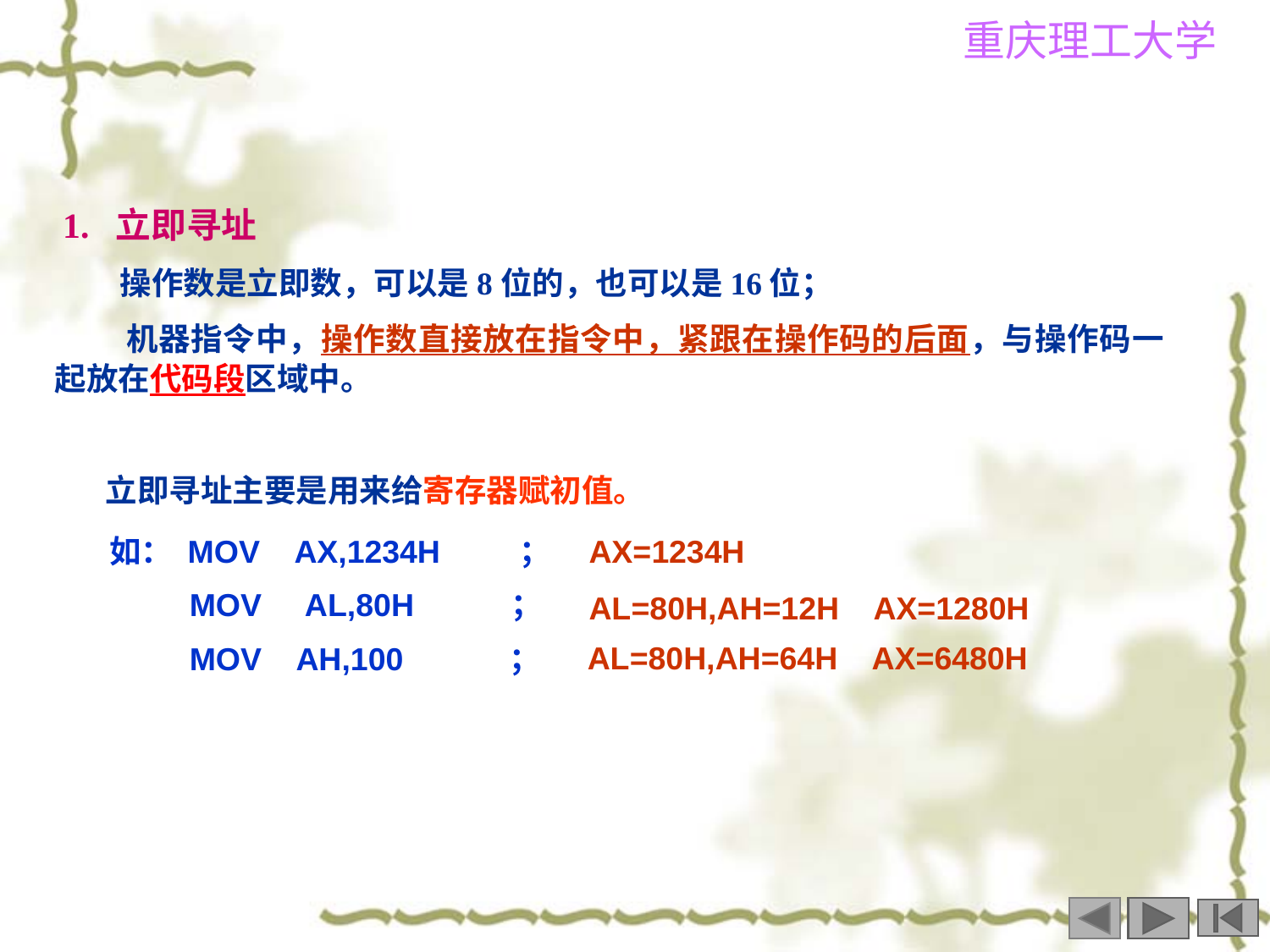

1.  立即寻址
        操作数是立即数，可以是8位的，也可以是16位；
        机器指令中，操作数直接放在指令中，紧跟在操作码的后面，与操作码一起放在代码段区域中。

      立即寻址主要是用来给寄存器赋初值。

如： MOV    AX,1234H        ；
         MOV     AL,80H          ；
         MOV    AH,100           ；
AX=1234H
AL=80H,AH=12H    AX=1280H
AL=80H,AH=64H    AX=6480H